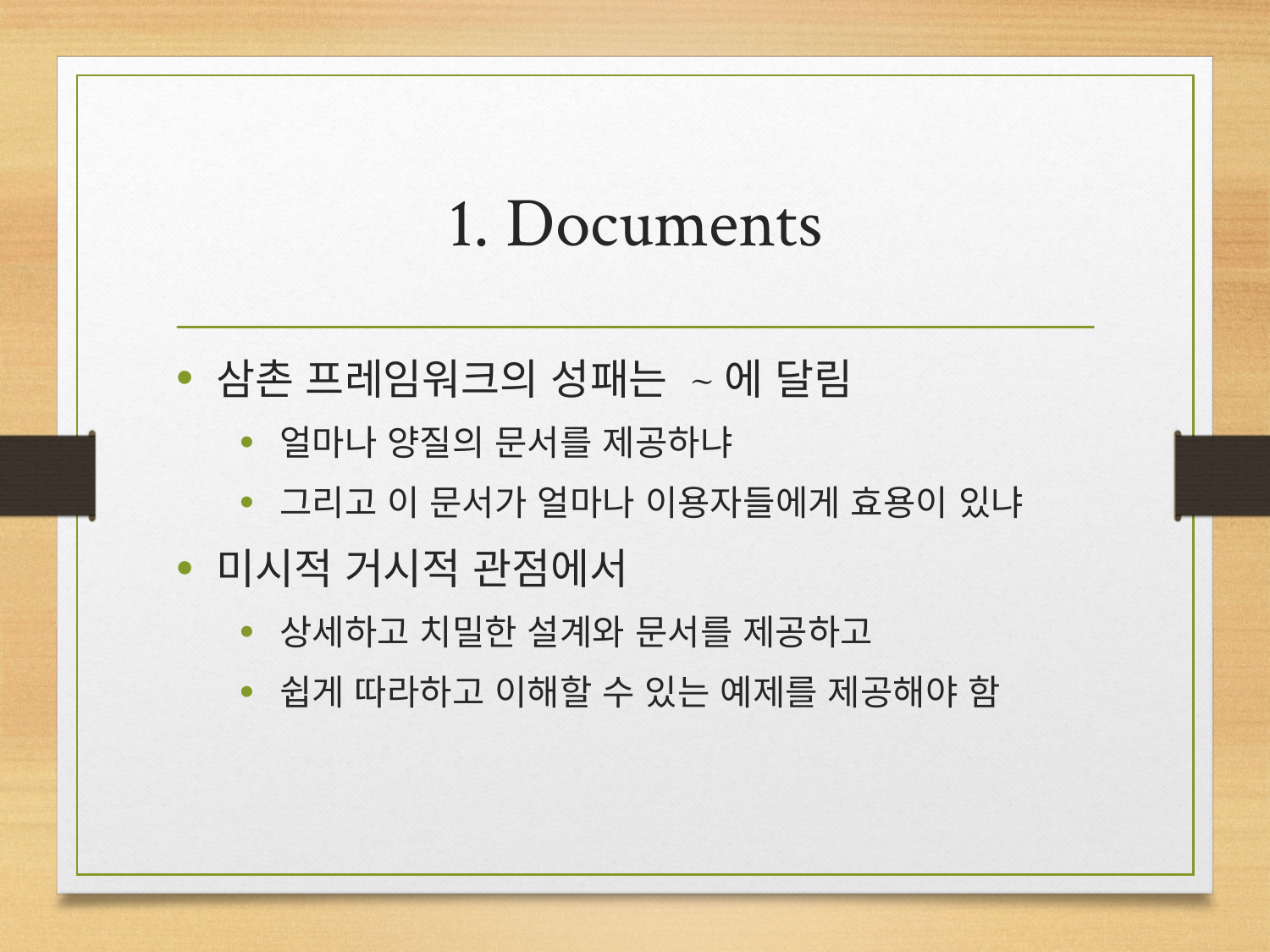

# 1. Documents
삼촌 프레임워크의 성패는 ~에 달림
얼마나 양질의 문서를 제공하냐
그리고 이 문서가 얼마나 이용자들에게 효용이 있냐
미시적 거시적 관점에서
상세하고 치밀한 설계와 문서를 제공하고
쉽게 따라하고 이해할 수 있는 예제를 제공해야 함